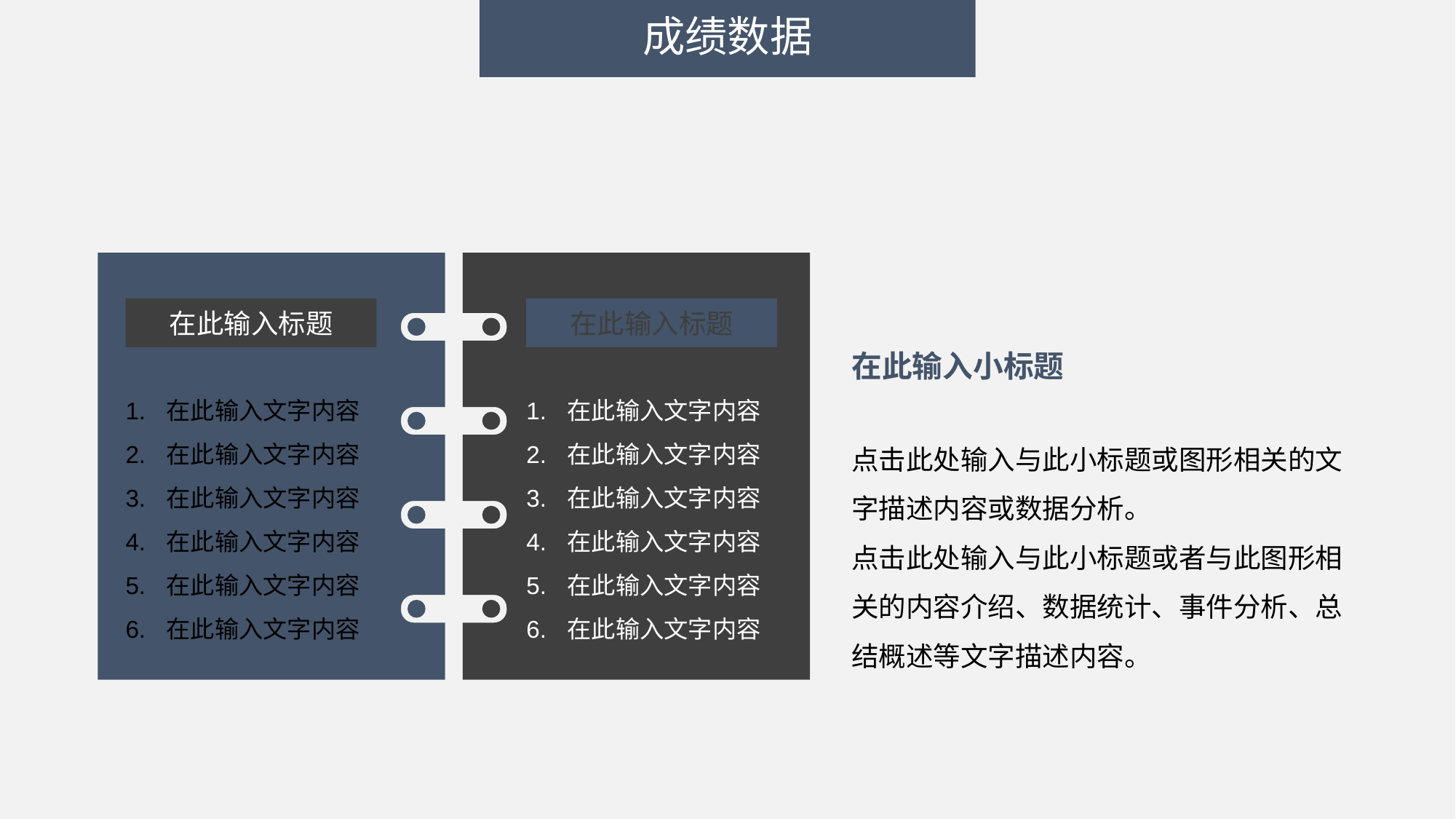

# 成绩数据

在此输入标题
在此输入标题
在此输入小标题
在此输入文字内容
在此输入文字内容
在此输入文字内容
在此输入文字内容
在此输入文字内容
在此输入文字内容
在此输入文字内容
在此输入文字内容
在此输入文字内容
在此输入文字内容
在此输入文字内容
在此输入文字内容
点击此处输入与此小标题或图形相关的文字描述内容或数据分析。
点击此处输入与此小标题或者与此图形相关的内容介绍、数据统计、事件分析、总结概述等文字描述内容。